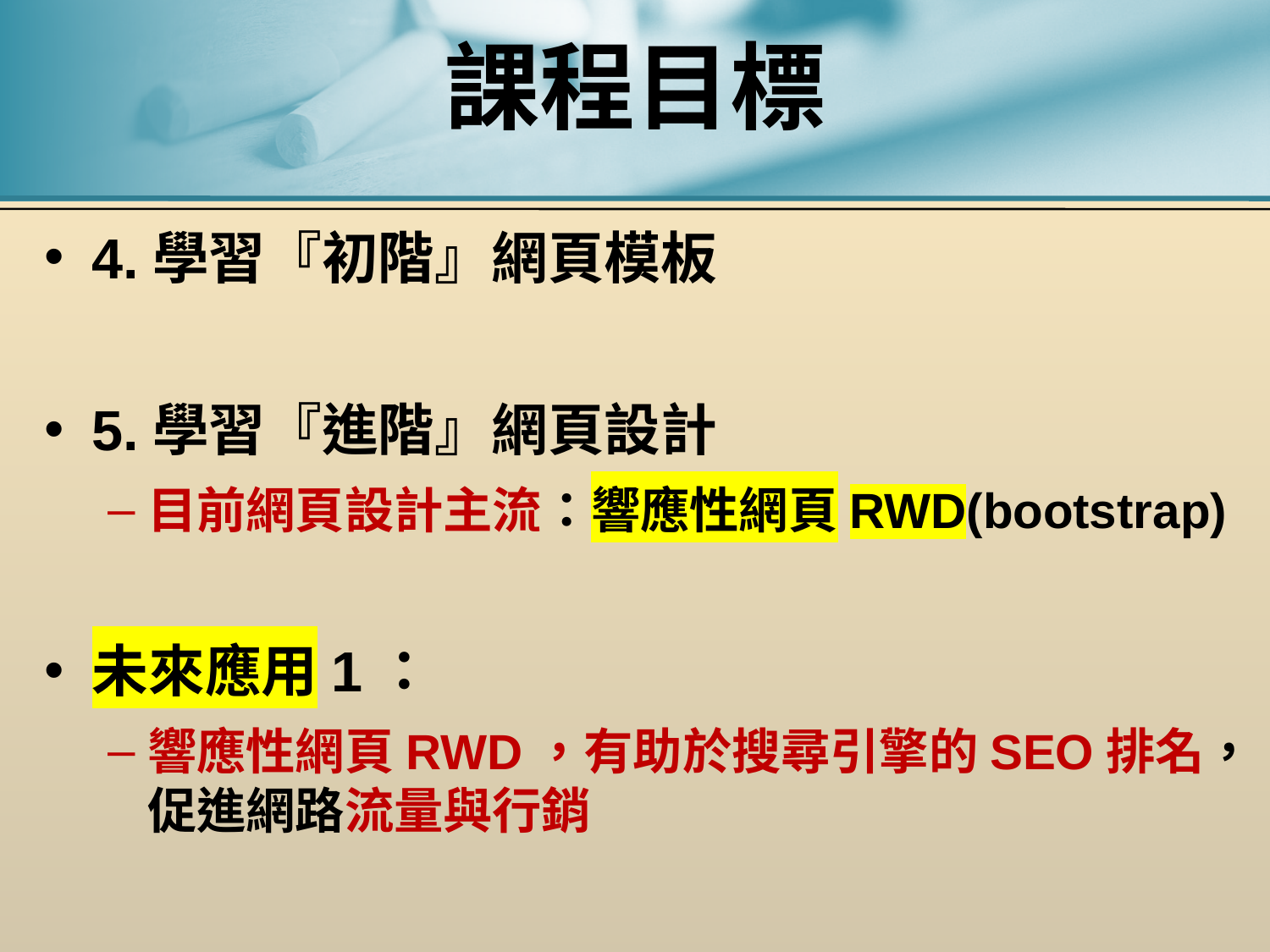

# 課程目標
4.學習『初階』網頁模板

5.學習『進階』網頁設計
目前網頁設計主流：響應性網頁RWD(bootstrap)

未來應用1：
響應性網頁RWD，有助於搜尋引擎的SEO排名，促進網路流量與行銷